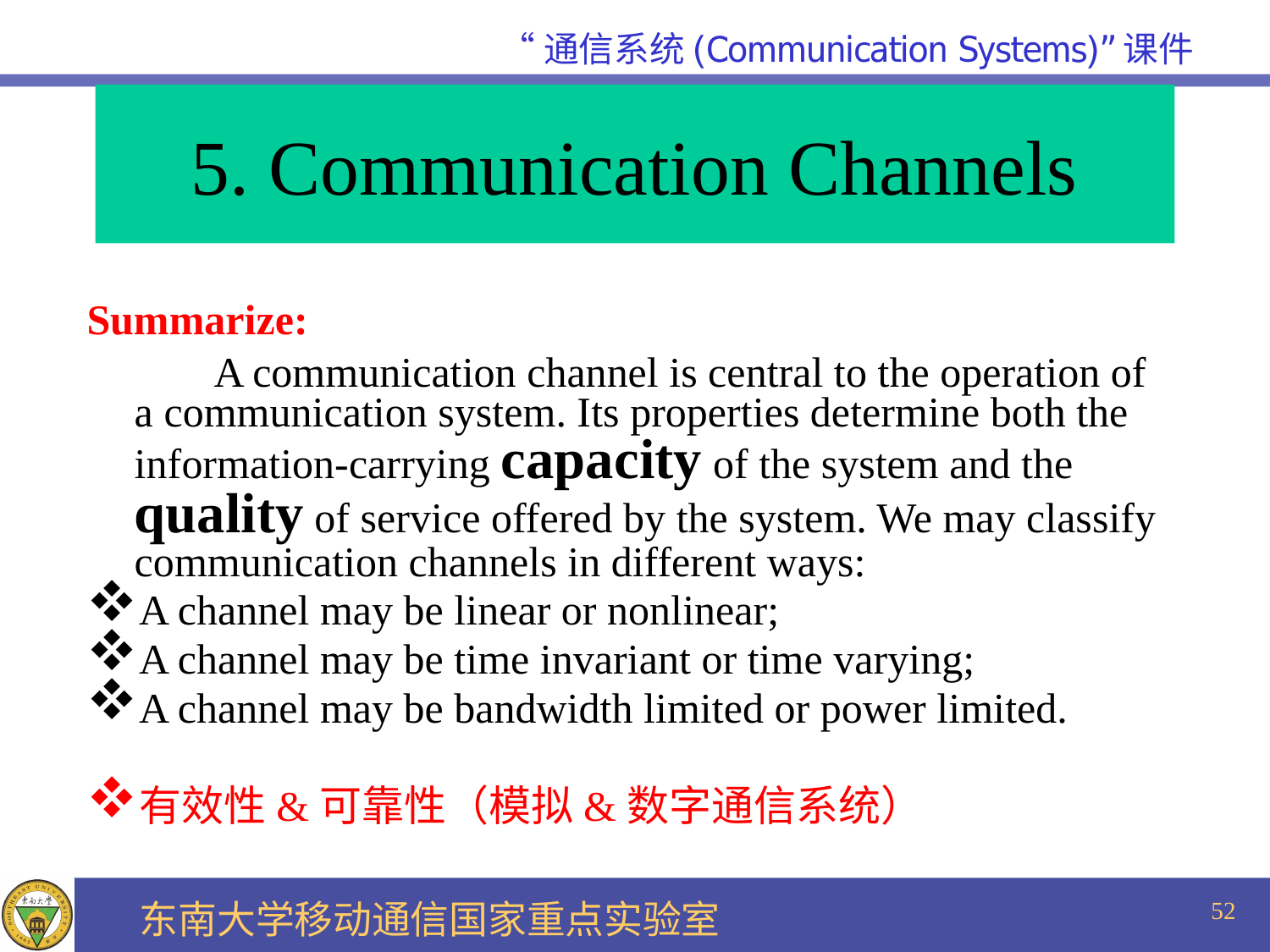

# 5. Communication Channels
Summarize:
            A communication channel is central to the operation of a communication system. Its properties determine both the information-carrying capacity of the system and the quality of service offered by the system. We may classify communication channels in different ways:
A channel may be linear or nonlinear;
A channel may be time invariant or time varying;
A channel may be bandwidth limited or power limited.

有效性&可靠性（模拟&数字通信系统）
52